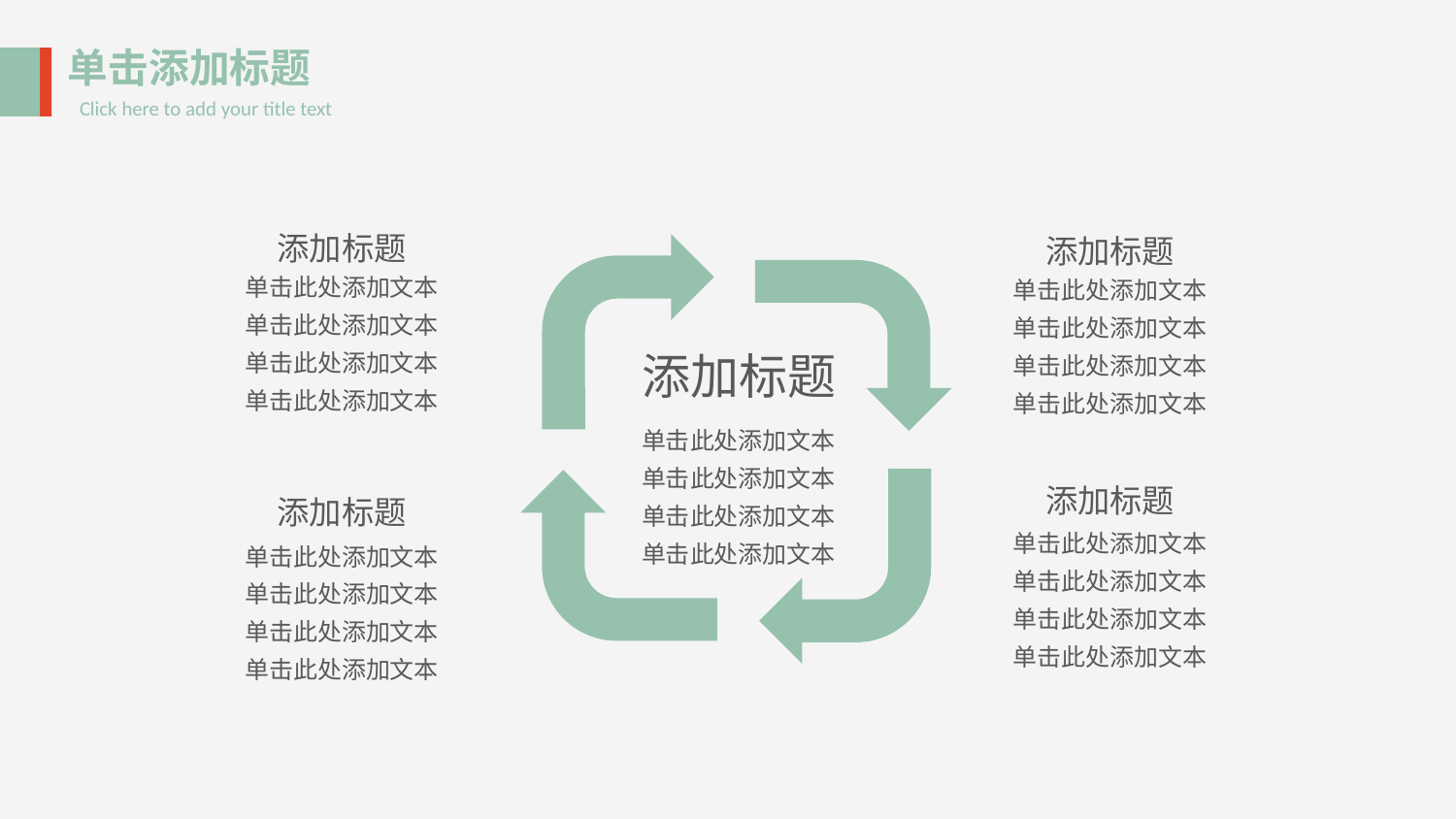

单击添加标题

Click here to add your title text
添加标题
单击此处添加文本
单击此处添加文本
单击此处添加文本
单击此处添加文本
添加标题
单击此处添加文本
单击此处添加文本
单击此处添加文本
单击此处添加文本

添加标题
单击此处添加文本
单击此处添加文本
单击此处添加文本
单击此处添加文本

添加标题
单击此处添加文本
单击此处添加文本
单击此处添加文本
单击此处添加文本
添加标题
单击此处添加文本
单击此处添加文本
单击此处添加文本
单击此处添加文本